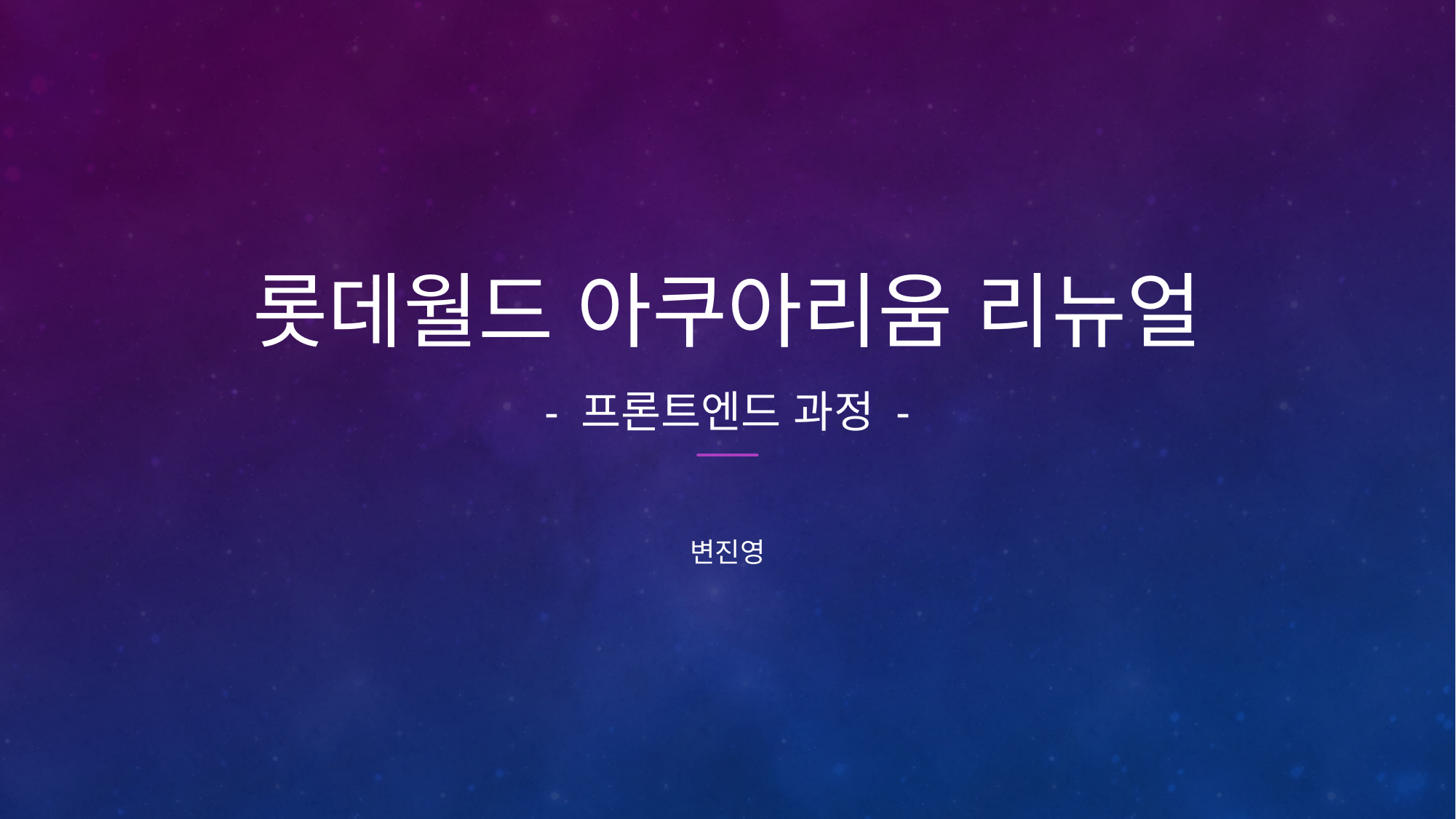

# 롯데월드 아쿠아리움 리뉴얼 - 프론트엔드 과정 -
변진영